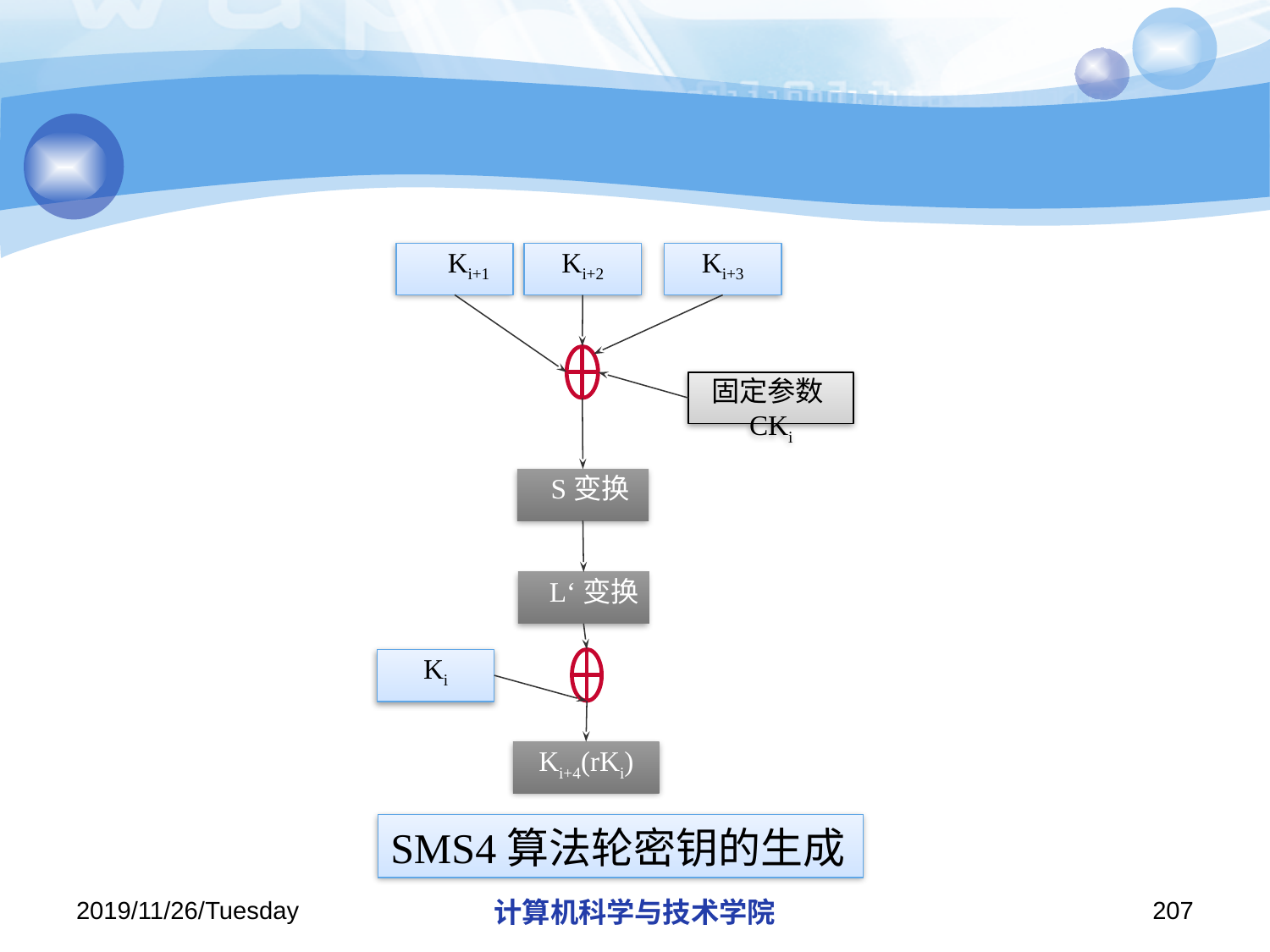

#

    Ki+1
Ki+2
Ki+3

固定参数CKi
   S变换
   L‘变换
Ki

Ki+4(rKi)
SMS4算法轮密钥的生成
2019/11/26/Tuesday
计算机科学与技术学院
207